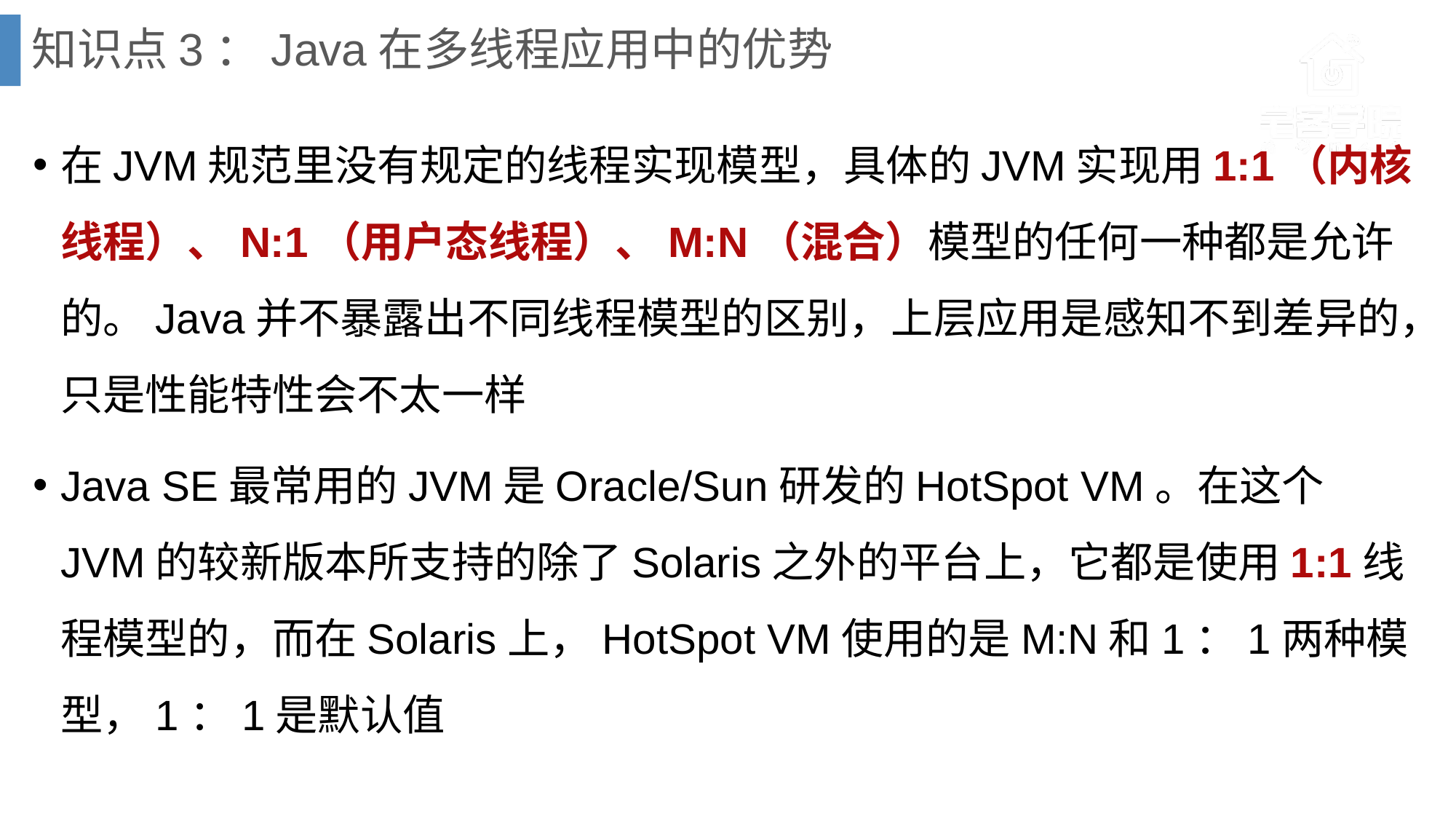

# 知识点3：Java在多线程应用中的优势
在JVM规范里没有规定的线程实现模型，具体的JVM实现用1:1（内核线程）、N:1（用户态线程）、M:N（混合）模型的任何一种都是允许的。Java并不暴露出不同线程模型的区别，上层应用是感知不到差异的，只是性能特性会不太一样
Java SE最常用的JVM是Oracle/Sun研发的HotSpot VM。在这个JVM的较新版本所支持的除了Solaris之外的平台上，它都是使用1:1线程模型的，而在Solaris上，HotSpot VM使用的是M:N和1：1两种模型，1：1是默认值